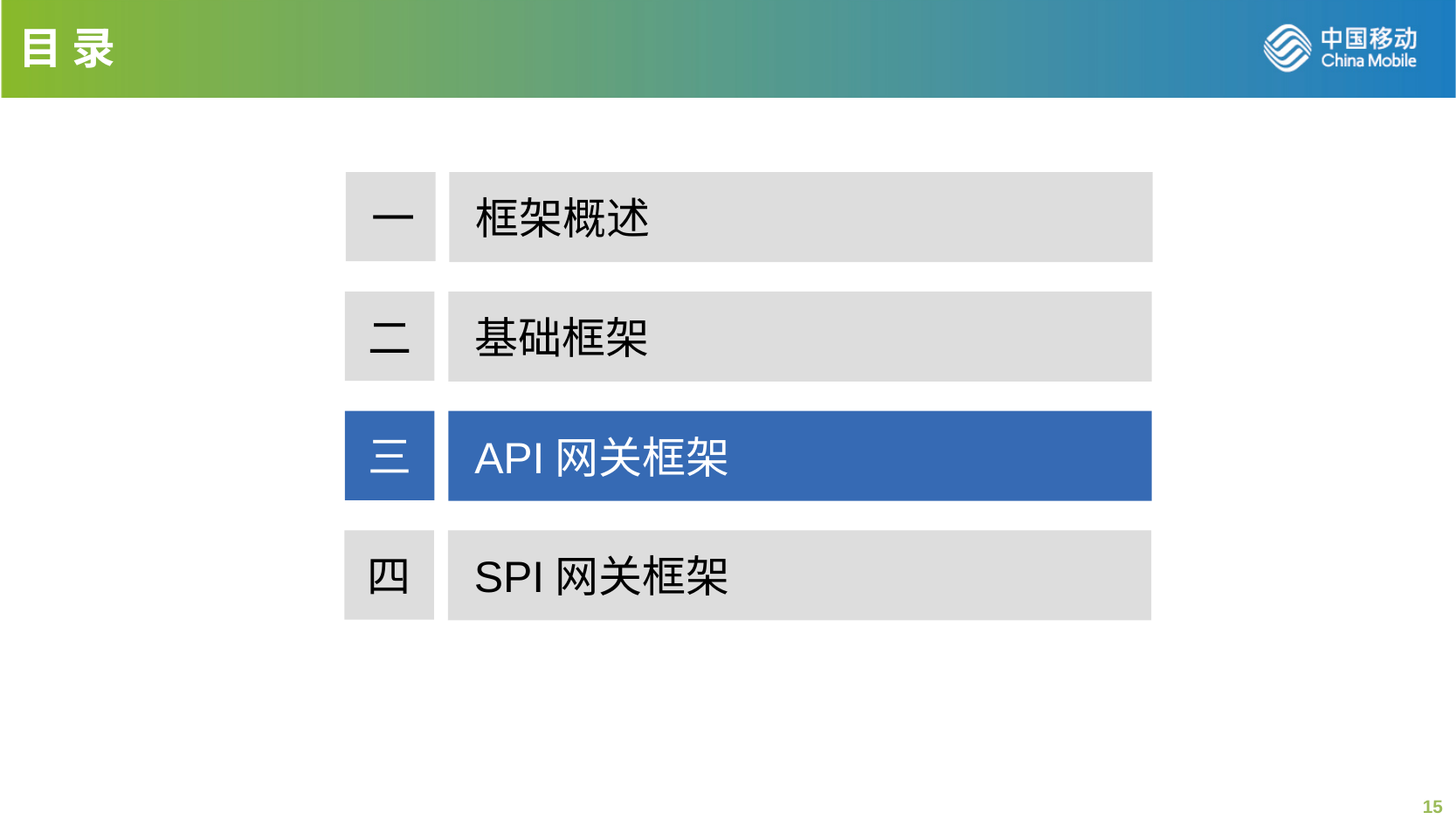

目 录
框架概述
一
基础框架
二
API网关框架
三
SPI网关框架
四